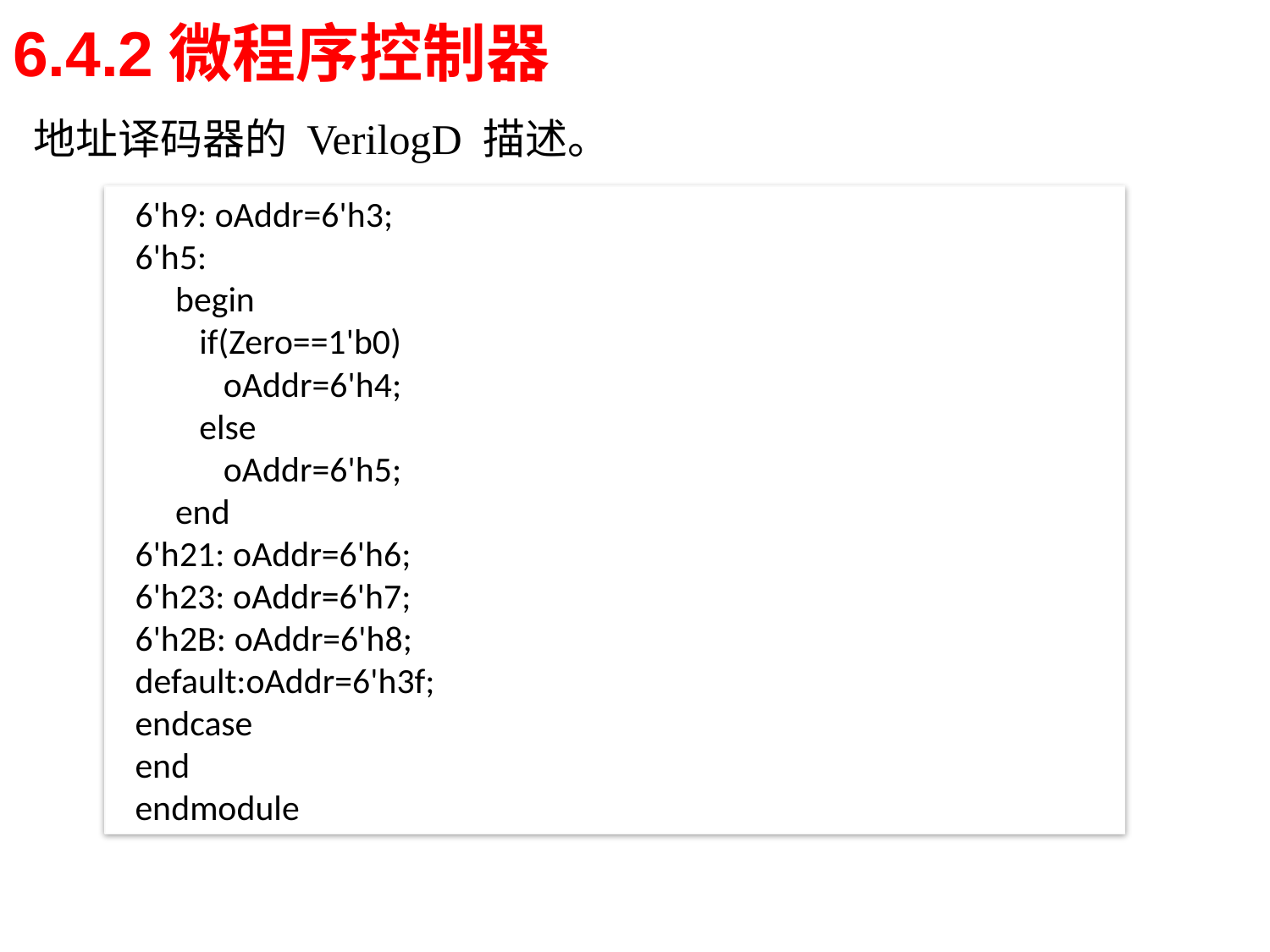

# 6.4.2微程序控制器
地址译码器的 VerilogD 描述。
6'h9: oAddr=6'h3;
6'h5:
     begin
        if(Zero==1'b0)
           oAddr=6'h4;
        else
           oAddr=6'h5;
     end
6'h21: oAddr=6'h6;
6'h23: oAddr=6'h7;
6'h2B: oAddr=6'h8;
default:oAddr=6'h3f;
endcase
end
endmodule